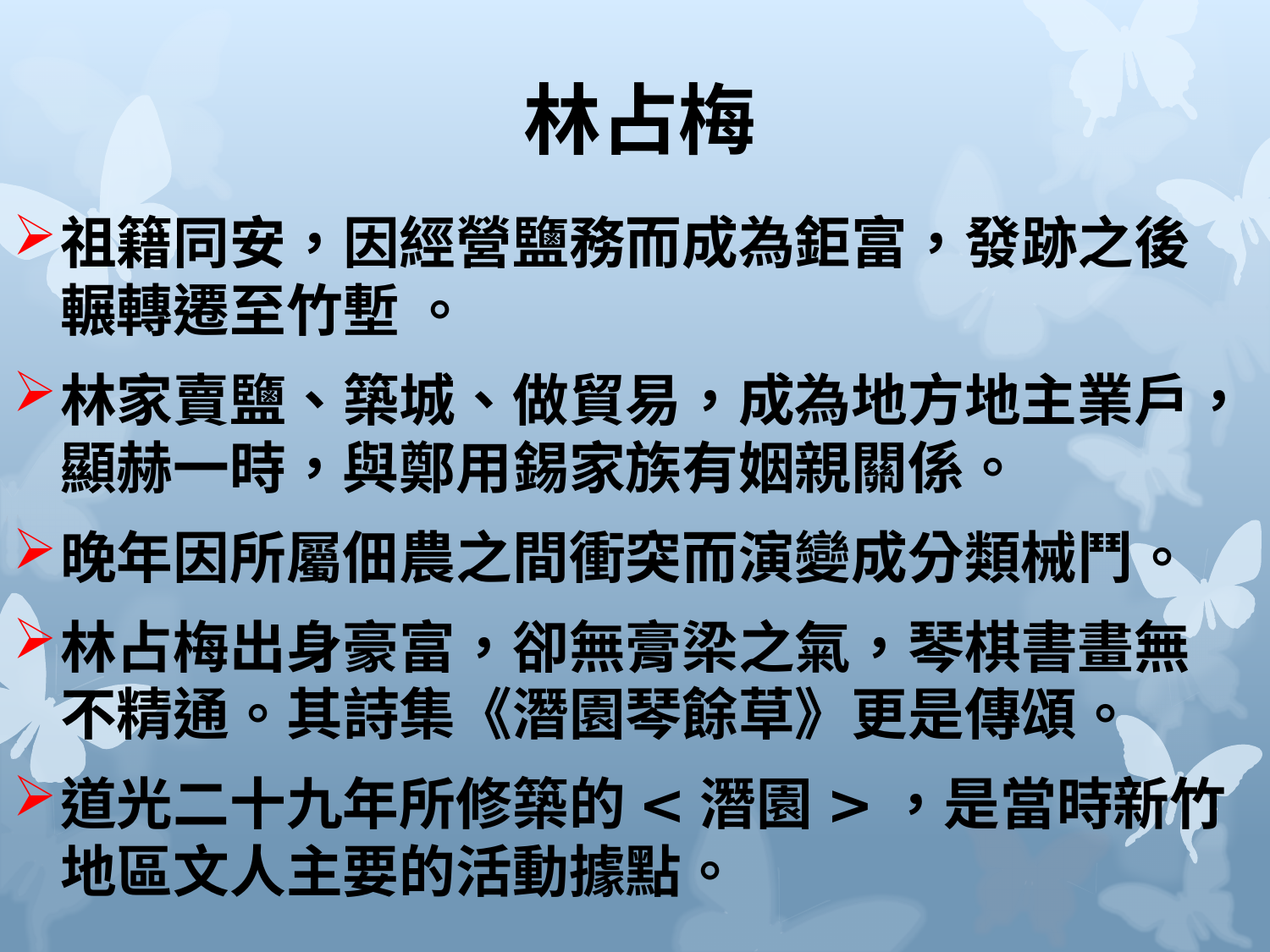

# 林占梅
祖籍同安，因經營鹽務而成為鉅富，發跡之後輾轉遷至竹塹 。
林家賣鹽、築城、做貿易，成為地方地主業戶，顯赫一時，與鄭用錫家族有姻親關係。
晚年因所屬佃農之間衝突而演變成分類械鬥。
林占梅出身豪富，卻無膏梁之氣，琴棋書畫無不精通。其詩集《潛園琴餘草》更是傳頌。
道光二十九年所修築的<潛園>，是當時新竹地區文人主要的活動據點。